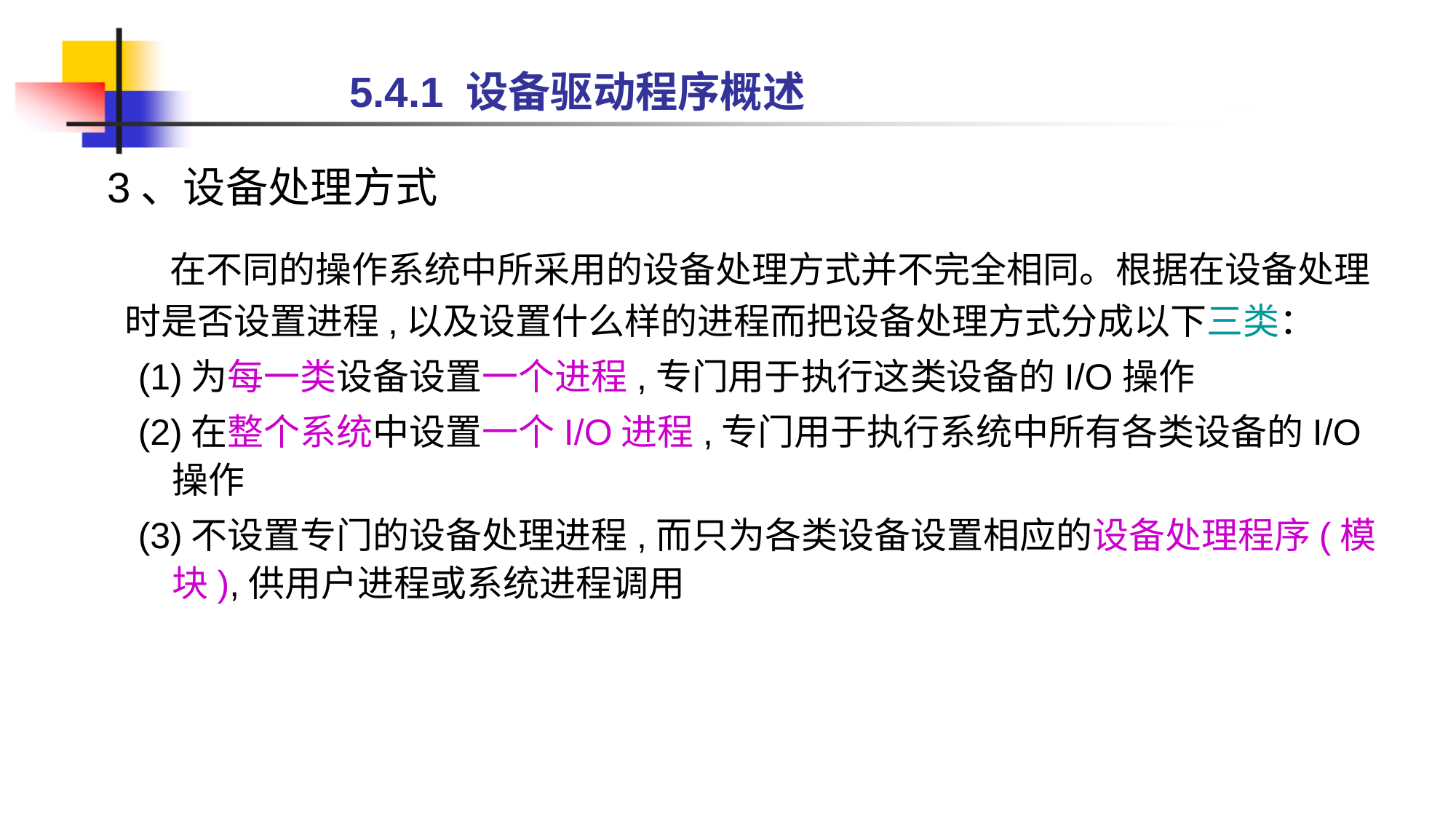

5.4.1 设备驱动程序概述
  3、设备处理方式
      在不同的操作系统中所采用的设备处理方式并不完全相同。根据在设备处理时是否设置进程,以及设置什么样的进程而把设备处理方式分成以下三类：
(1)为每一类设备设置一个进程,专门用于执行这类设备的I/O操作
(2)在整个系统中设置一个I/O进程,专门用于执行系统中所有各类设备的I/O操作
(3)不设置专门的设备处理进程,而只为各类设备设置相应的设备处理程序(模块),供用户进程或系统进程调用
45